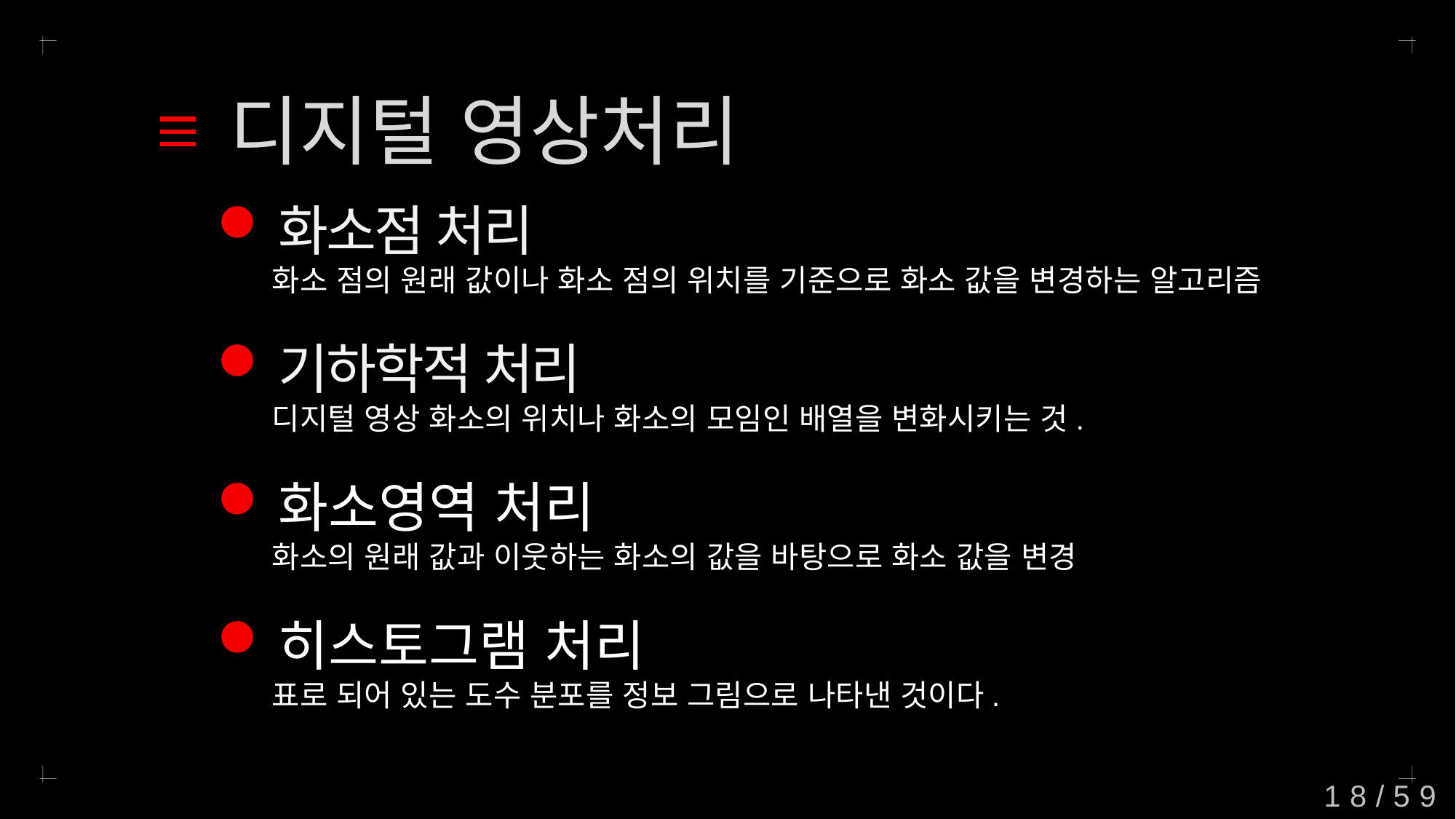

디지털 영상처리
화소점 처리
화소 점의 원래 값이나 화소 점의 위치를 기준으로 화소 값을 변경하는 알고리즘

기하학적 처리
디지털 영상 화소의 위치나 화소의 모임인 배열을 변화시키는 것.

화소영역 처리
화소의 원래 값과 이웃하는 화소의 값을 바탕으로 화소 값을 변경

히스토그램 처리
표로 되어 있는 도수 분포를 정보 그림으로 나타낸 것이다.
18/59